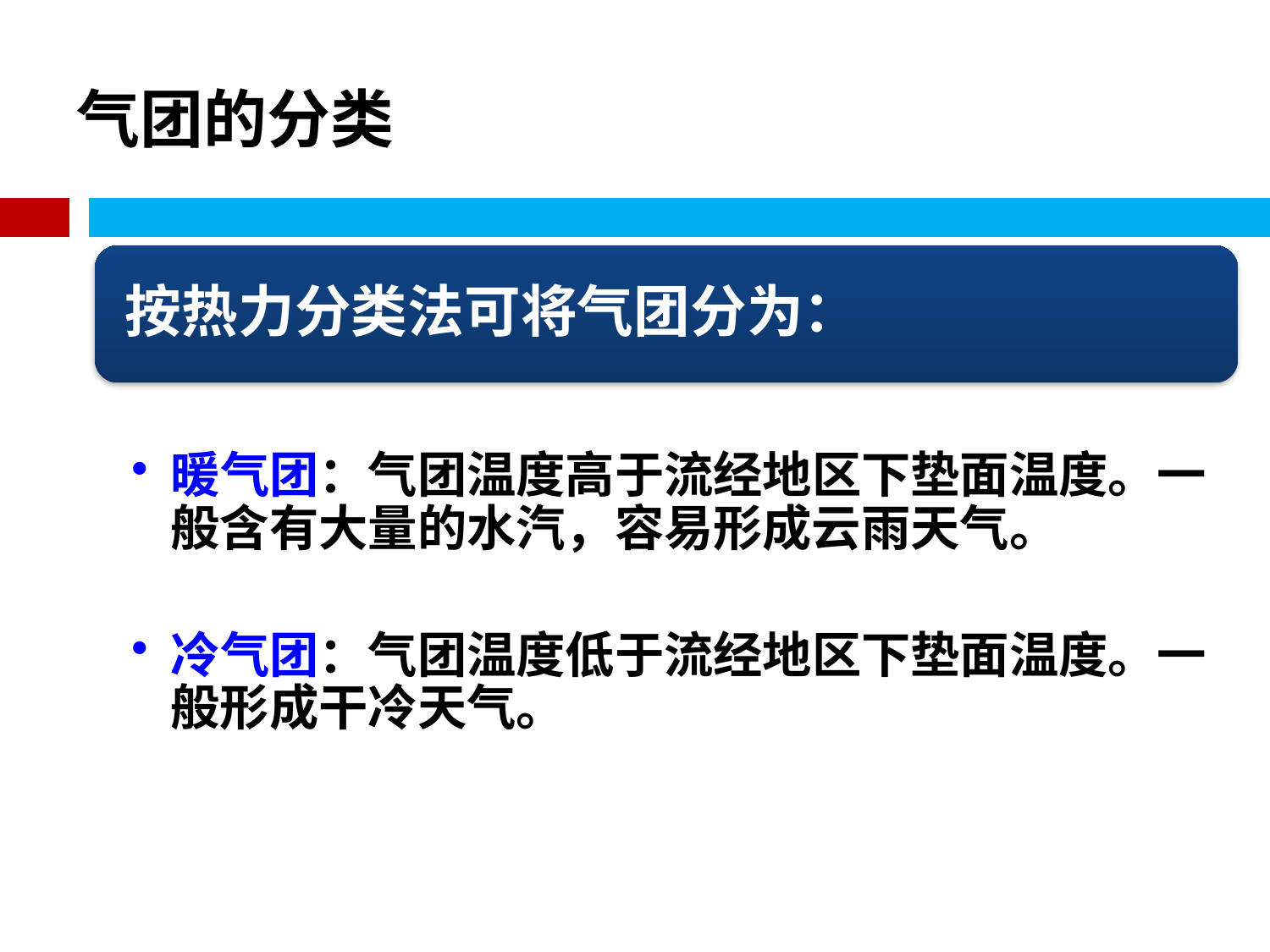

# 气团的分类
按热力分类法可将气团分为：
暖气团：气团温度高于流经地区下垫面温度。一般含有大量的水汽，容易形成云雨天气。

冷气团：气团温度低于流经地区下垫面温度。一般形成干冷天气。